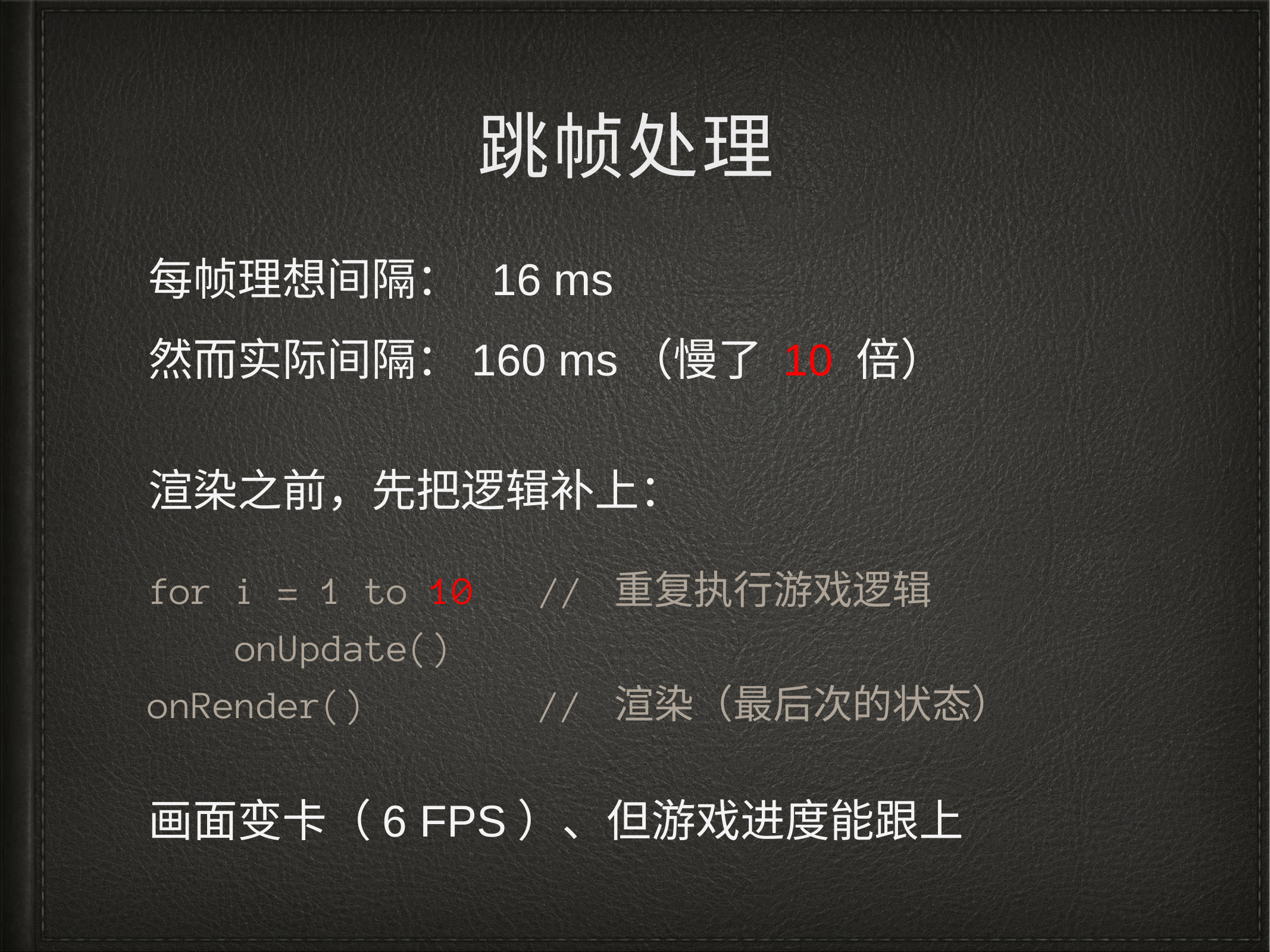

# 跳帧处理
每帧理想间隔：  16 ms
然而实际间隔：160 ms（慢了 10 倍）
渲染之前，先把逻辑补上：
for i = 1 to 10   // 重复执行游戏逻辑
    onUpdate()
onRender()        // 渲染（最后次的状态）
画面变卡（6 FPS）、但游戏进度能跟上